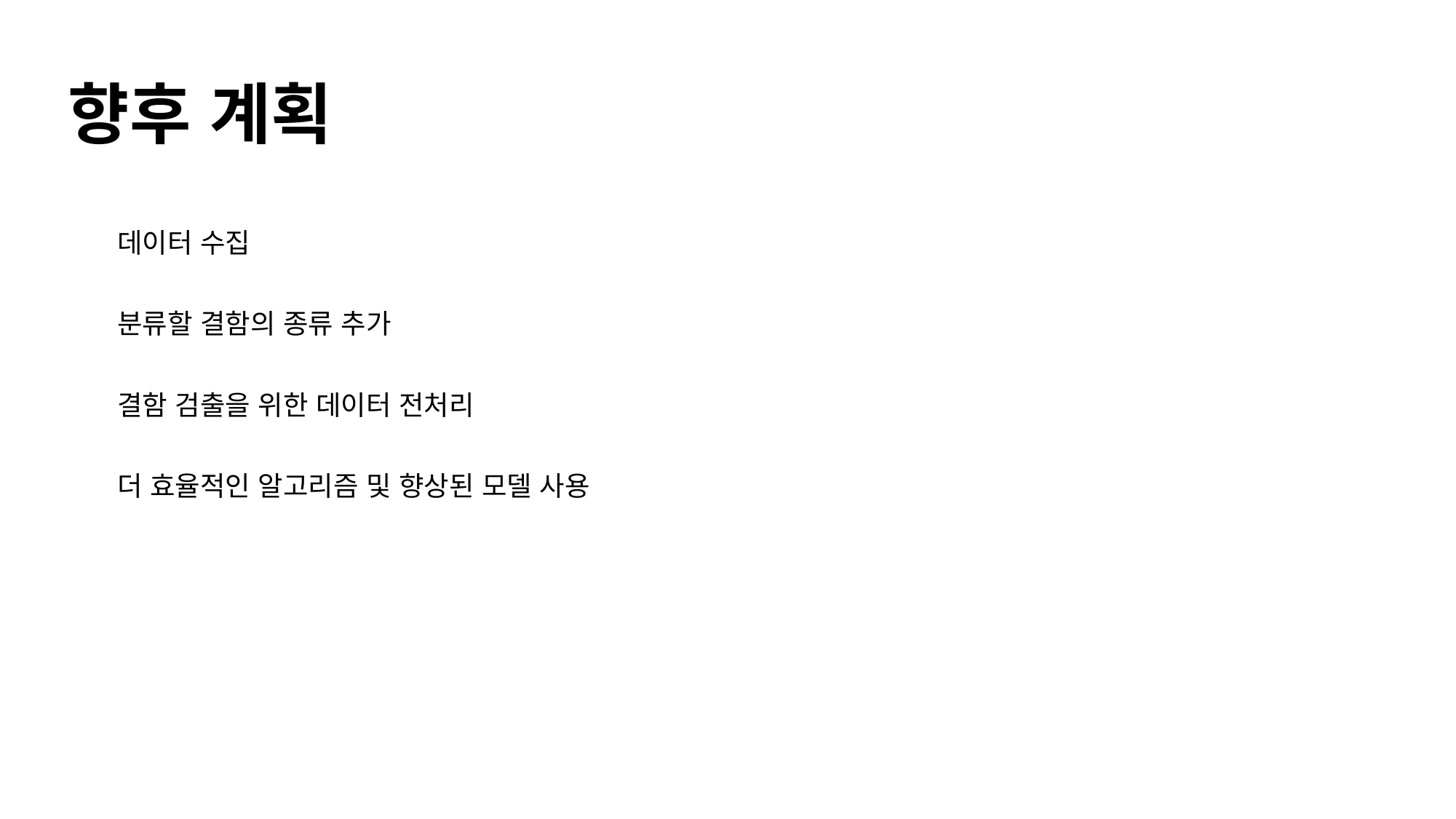

# 향후 계획
데이터 수집
분류할 결함의 종류 추가
결함 검출을 위한 데이터 전처리
더 효율적인 알고리즘 및 향상된 모델 사용